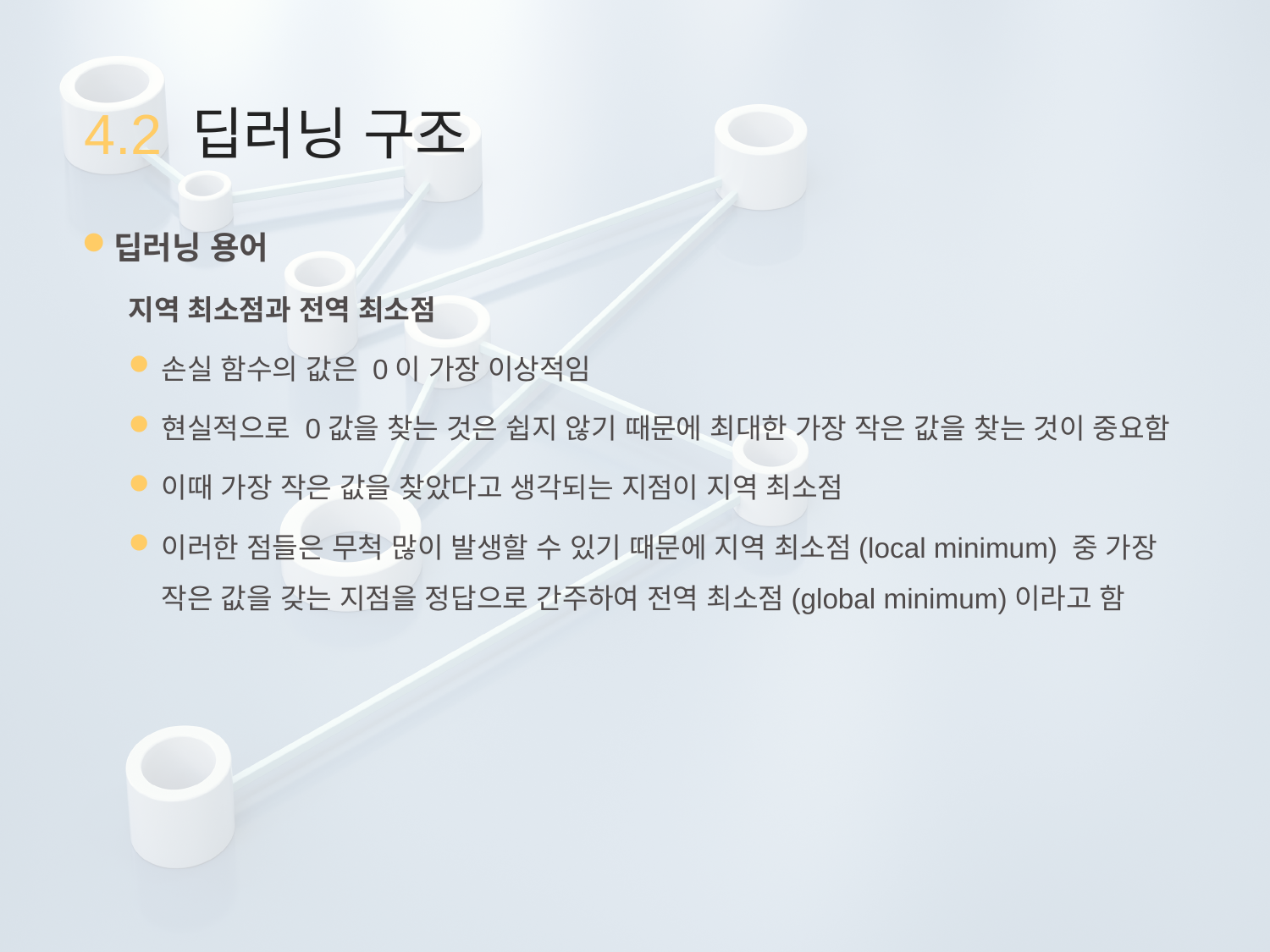

# 4.2 딥러닝 구조
딥러닝 용어
지역 최소점과 전역 최소점
손실 함수의 값은 0이 가장 이상적임
현실적으로 0값을 찾는 것은 쉽지 않기 때문에 최대한 가장 작은 값을 찾는 것이 중요함
이때 가장 작은 값을 찾았다고 생각되는 지점이 지역 최소점
이러한 점들은 무척 많이 발생할 수 있기 때문에 지역 최소점(local minimum) 중 가장 작은 값을 갖는 지점을 정답으로 간주하여 전역 최소점(global minimum)이라고 함